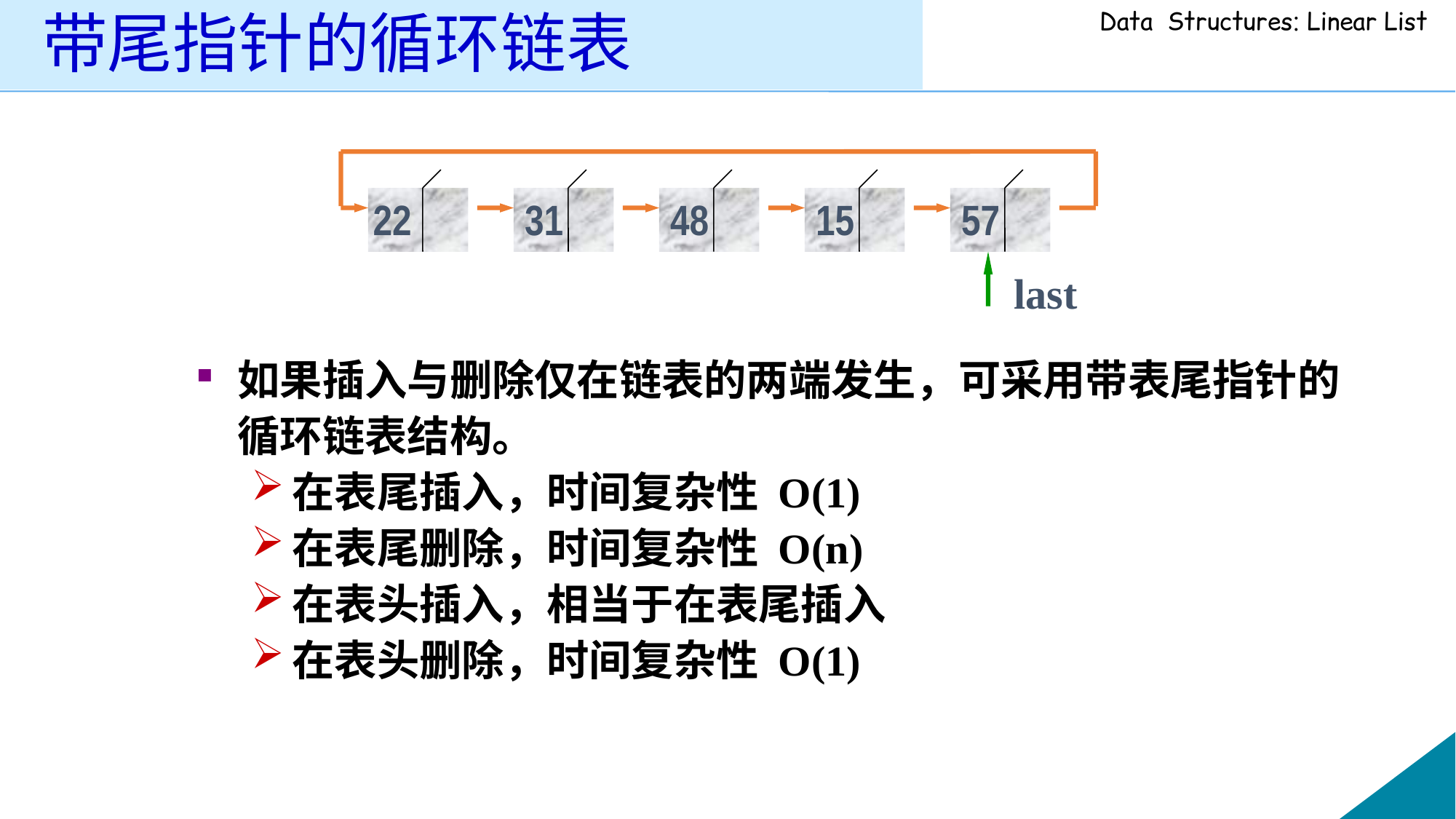

# 带尾指针的循环链表

22

31

48

15

57

last
如果插入与删除仅在链表的两端发生，可采用带表尾指针的循环链表结构。
在表尾插入，时间复杂性 O(1)
在表尾删除，时间复杂性 O(n)
在表头插入，相当于在表尾插入
在表头删除，时间复杂性 O(1)